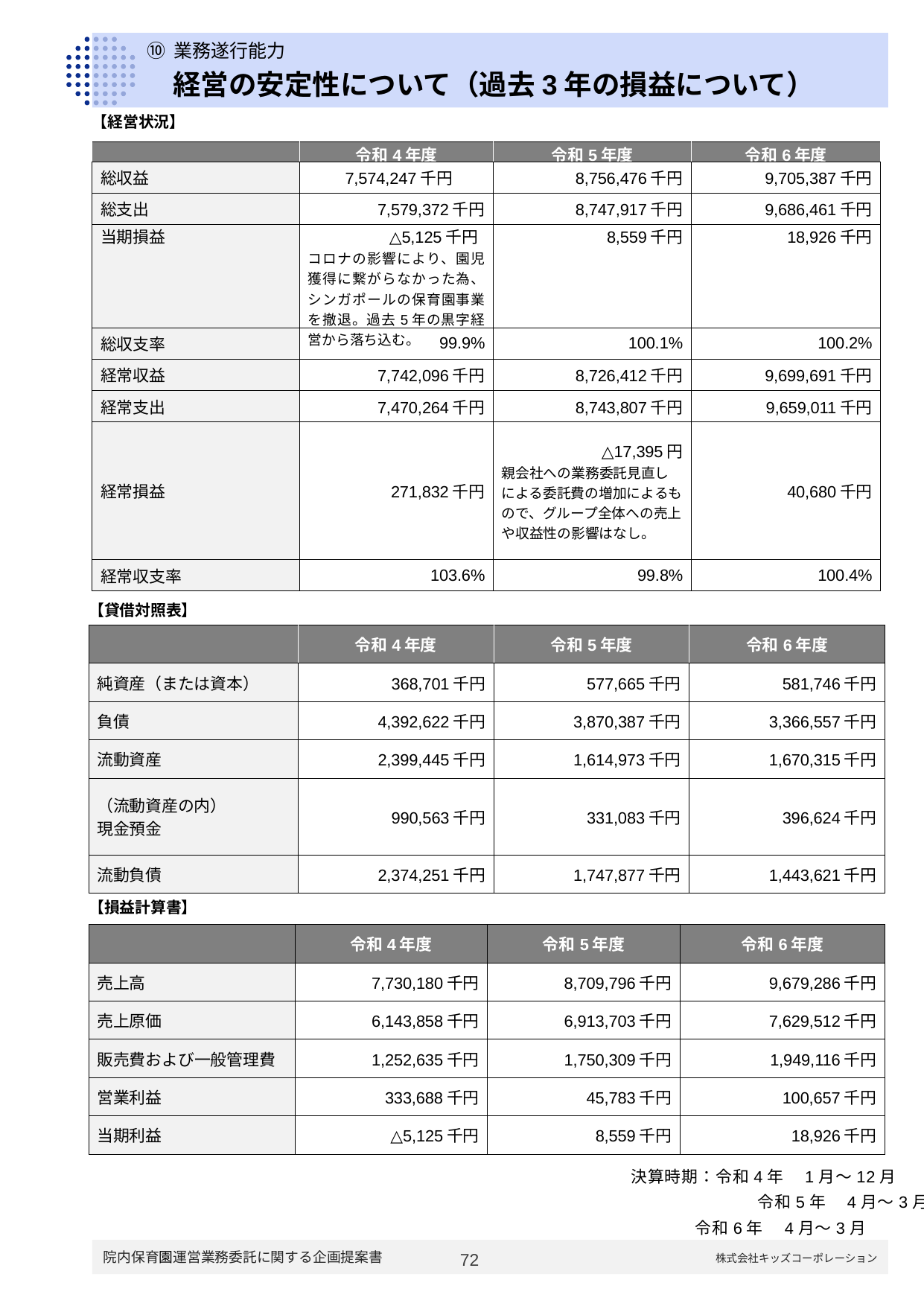

⑩ 業務遂行能力
# 経営の安定性について（過去3年の損益について）
【経営状況】
|  | 令和4年度 | 令和5年度 | 令和6年度 |
| --- | --- | --- | --- |
| 総収益 | 7,574,247千円 | 8,756,476千円 | 9,705,387千円 |
| 総支出 | 7,579,372千円 | 8,747,917千円 | 9,686,461千円 |
| 当期損益 | △5,125千円   コロナの影響により、園児獲得に繋がらなかった為、シンガポールの保育園事業を撤退。過去5年の黒字経営から落ち込む。 | 8,559千円 | 18,926千円 |
| 総収支率 | 99.9% | 100.1% | 100.2% |
| 経常収益 | 7,742,096千円 | 8,726,412千円 | 9,699,691千円 |
| 経常支出 | 7,470,264千円 | 8,743,807千円 | 9,659,011千円 |
| 経常損益 | 271,832千円 | △17,395円 親会社への業務委託見直しによる委託費の増加によるもので、グループ全体への売上や収益性の影響はなし。 | 40,680千円 |
| 経常収支率 | 103.6% | 99.8% | 100.4% |
【貸借対照表】
|  | 令和4年度 | 令和5年度 | 令和6年度 |
| --- | --- | --- | --- |
| 純資産（または資本） | 368,701千円 | 577,665千円 | 581,746千円 |
| 負債 | 4,392,622千円 | 3,870,387千円 | 3,366,557千円 |
| 流動資産 | 2,399,445千円 | 1,614,973千円 | 1,670,315千円 |
| （流動資産の内） 現金預金 | 990,563千円 | 331,083千円 | 396,624千円 |
| 流動負債 | 2,374,251千円 | 1,747,877千円 | 1,443,621千円 |
【損益計算書】
|  | 令和4年度 | 令和5年度 | 令和6年度 |
| --- | --- | --- | --- |
| 売上高 | 7,730,180千円 | 8,709,796千円 | 9,679,286千円 |
| 売上原価 | 6,143,858千円 | 6,913,703千円 | 7,629,512千円 |
| 販売費および一般管理費 | 1,252,635千円 | 1,750,309千円 | 1,949,116千円 |
| 営業利益 | 333,688千円 | 45,783千円 | 100,657千円 |
| 当期利益 | △5,125千円 | 8,559千円 | 18,926千円 |
決算時期：令和4年　1月～12月
 　　　　　　　令和5年　4月～3月
              令和6年　4月～3月
72